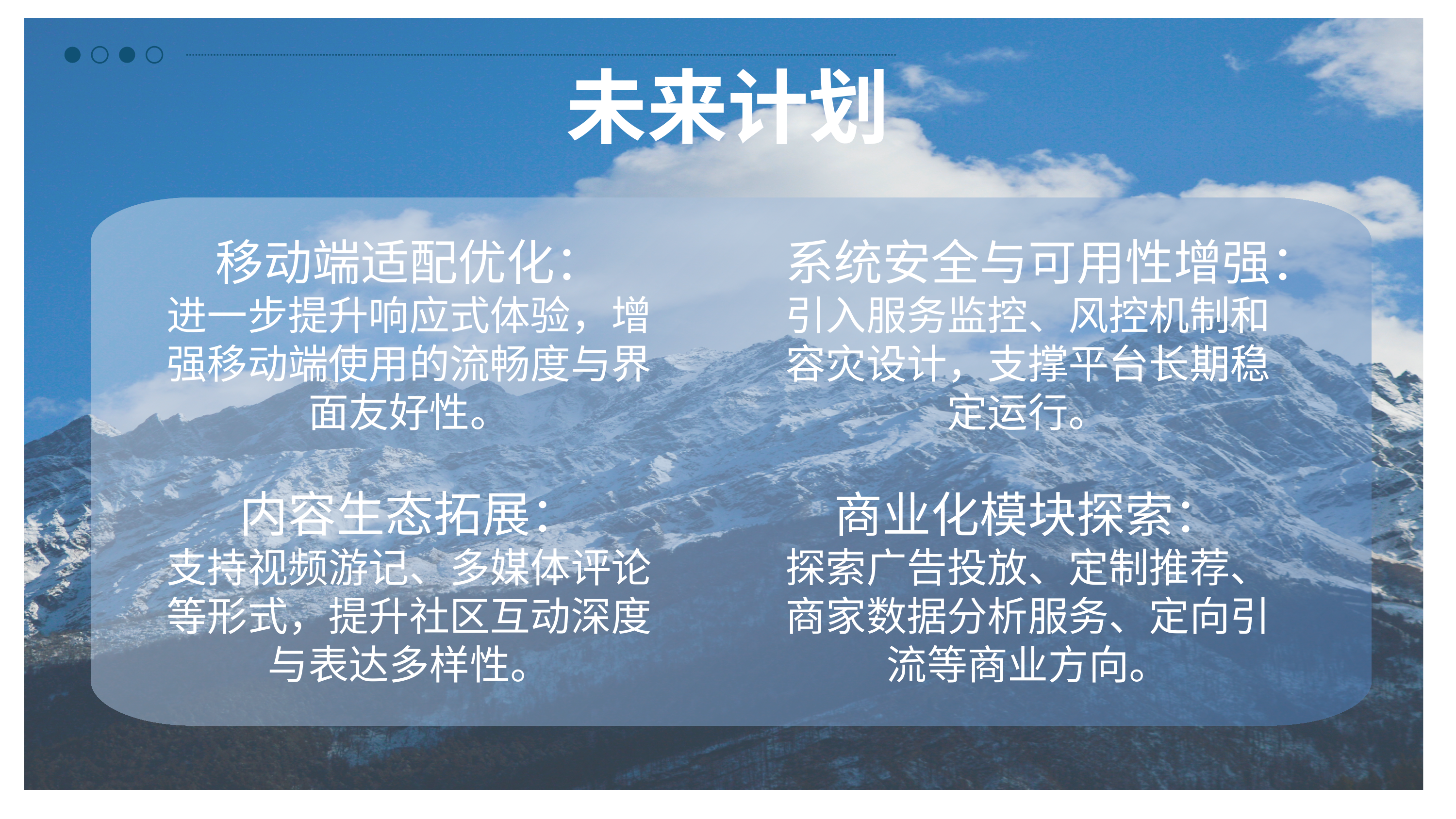

未来计划

移动端适配优化：
进一步提升响应式体验，增强移动端使用的流畅度与界面友好性。

内容生态拓展：
支持视频游记、多媒体评论等形式，提升社区互动深度与表达多样性。
系统安全与可用性增强：
引入服务监控、风控机制和容灾设计，支撑平台长期稳定运行。

商业化模块探索：
探索广告投放、定制推荐、商家数据分析服务、定向引流等商业方向。